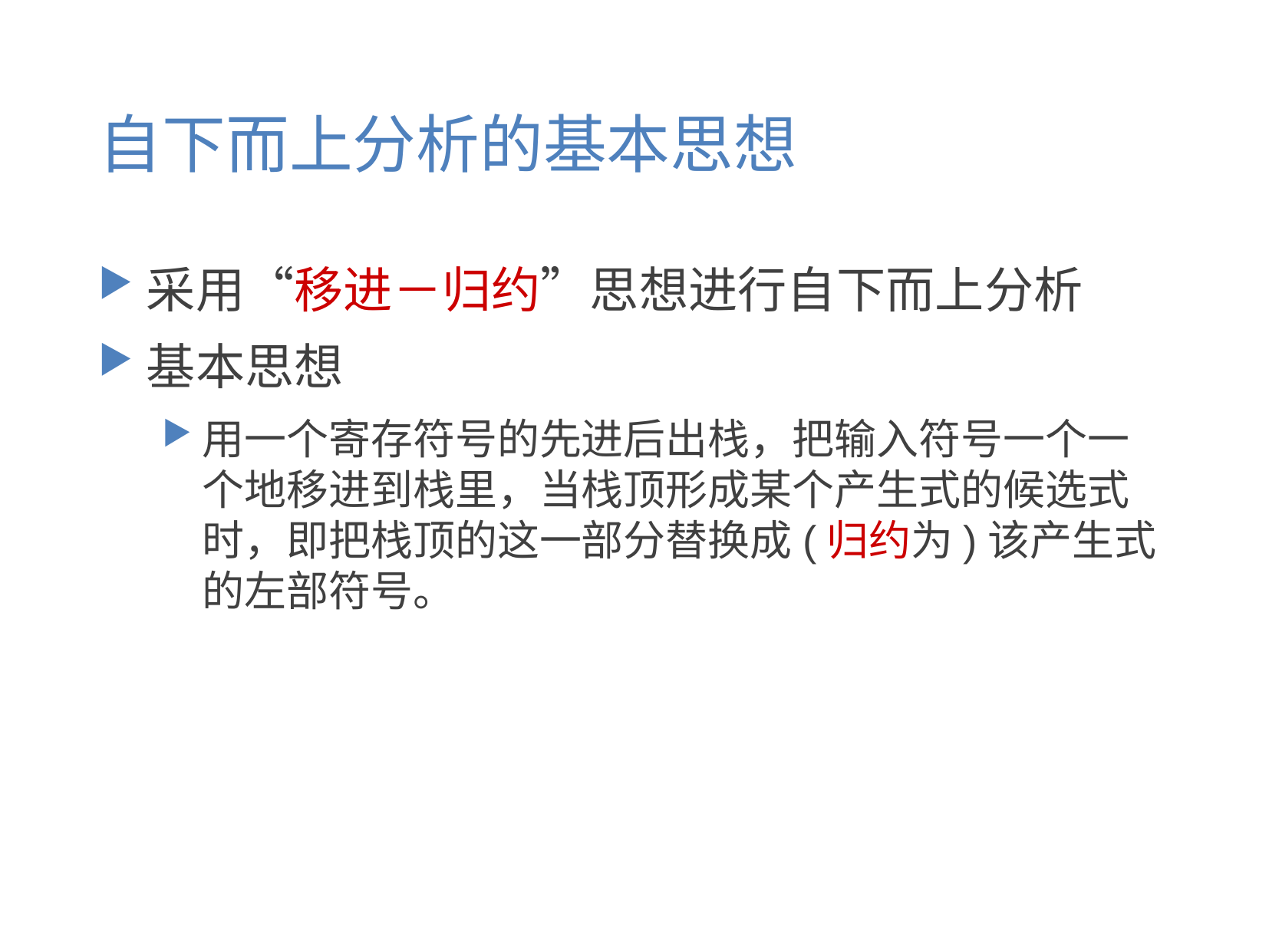

# 自下而上分析的基本思想
采用“移进－归约”思想进行自下而上分析
基本思想
用一个寄存符号的先进后出栈，把输入符号一个一个地移进到栈里，当栈顶形成某个产生式的候选式时，即把栈顶的这一部分替换成(归约为)该产生式的左部符号。